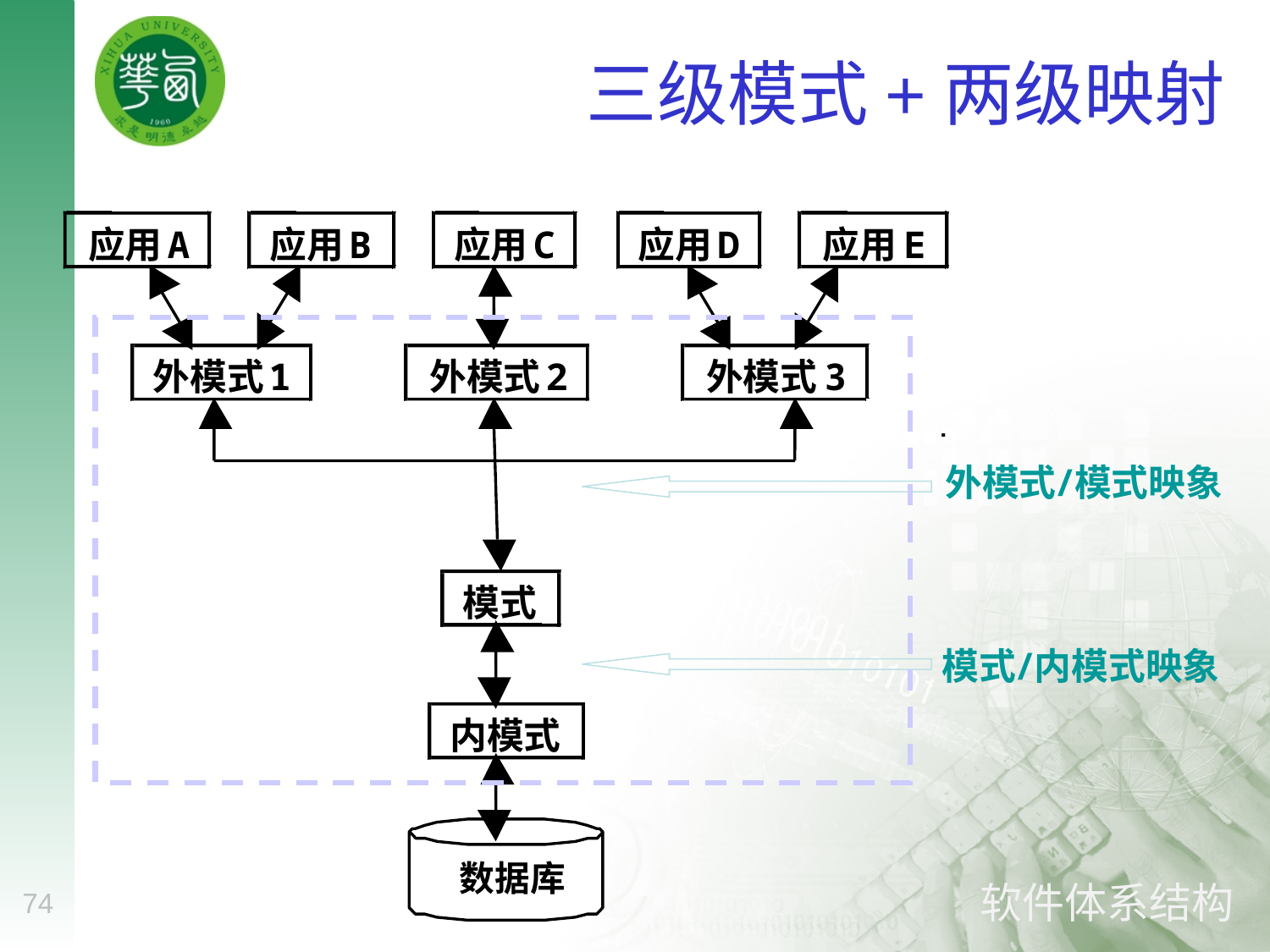

# 三级模式+两级映射

应用
A

应用
B

应用
C

应用
D

应用
E

外模式
1

外模式
2

外模式
3

模式

内模式

数据库

外模式
/
模式映象

模式
/
内模式映象

74